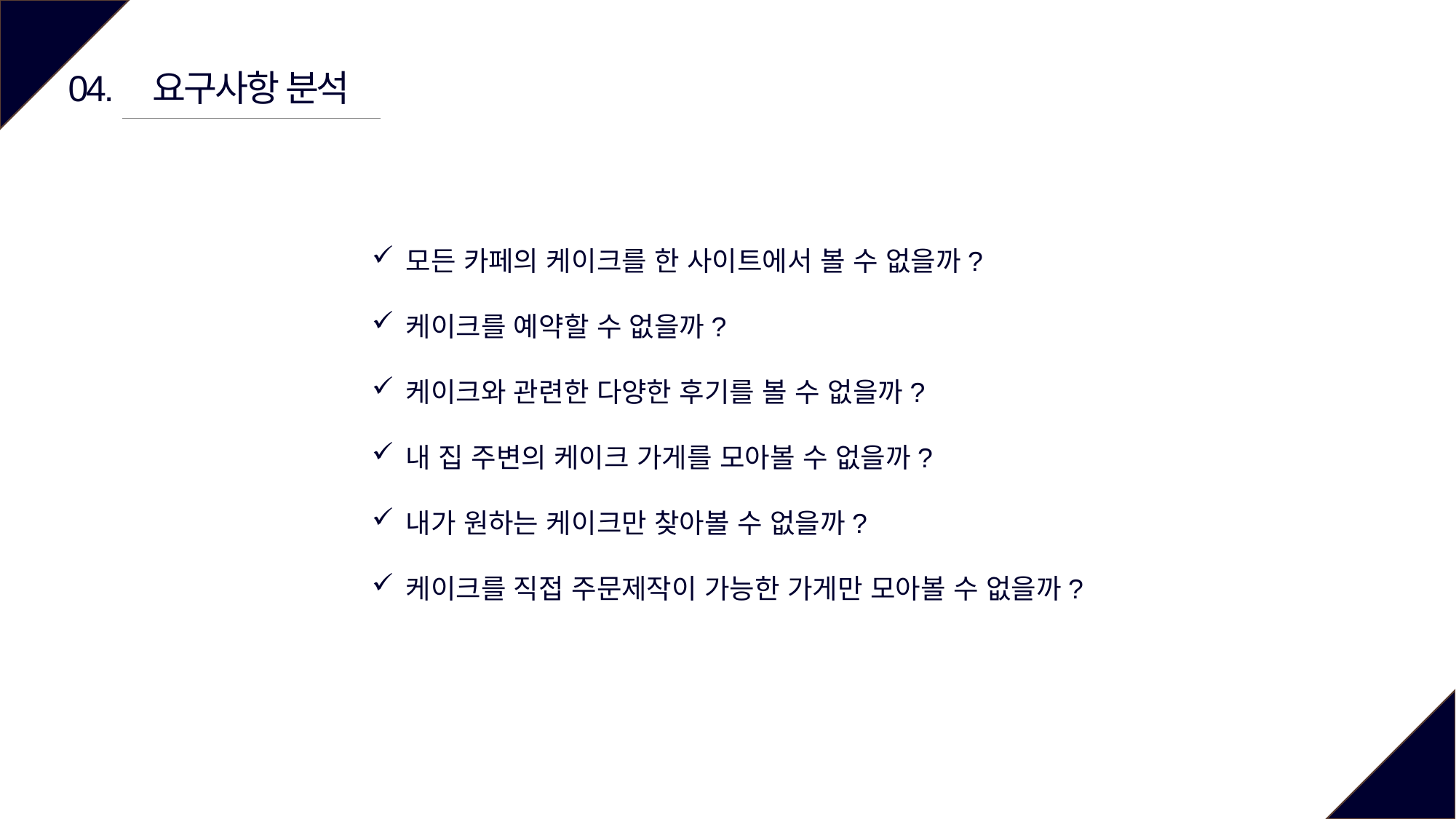

요구사항 분석
04.
모든 카페의 케이크를 한 사이트에서 볼 수 없을까?
케이크를 예약할 수 없을까?
케이크와 관련한 다양한 후기를 볼 수 없을까?
내 집 주변의 케이크 가게를 모아볼 수 없을까?
내가 원하는 케이크만 찾아볼 수 없을까?
케이크를 직접 주문제작이 가능한 가게만 모아볼 수 없을까?